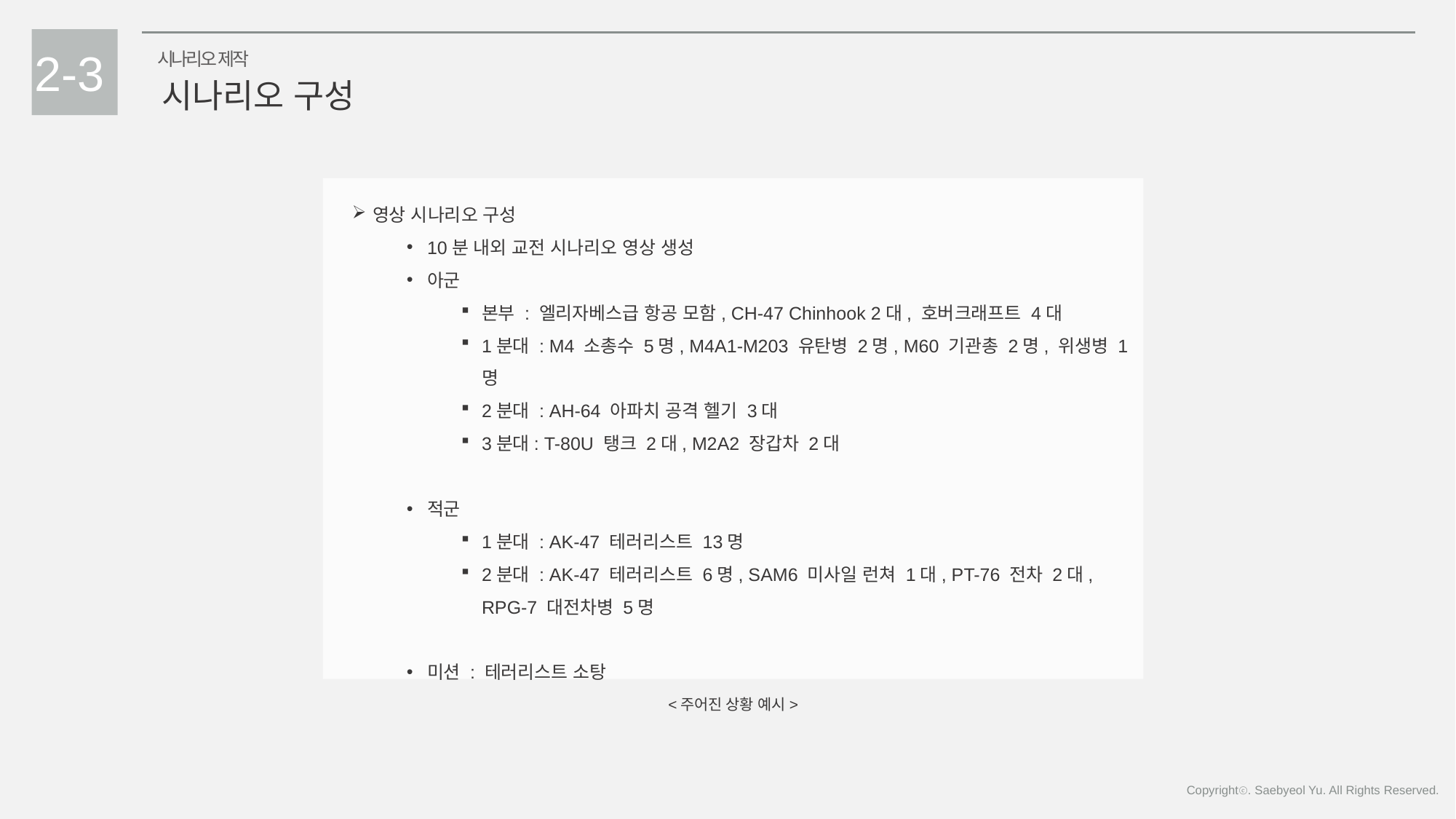

2-3
시나리오 제작
시나리오 구성
영상 시나리오 구성
10분 내외 교전 시나리오 영상 생성
아군
본부 : 엘리자베스급 항공 모함, CH-47 Chinhook 2대, 호버크래프트 4대
1분대 : M4 소총수 5명, M4A1-M203 유탄병 2명, M60 기관총 2명, 위생병 1명
2분대 : AH-64 아파치 공격 헬기 3대
3분대: T-80U 탱크 2대, M2A2 장갑차 2대

적군
1분대 : AK-47 테러리스트 13명
2분대 : AK-47 테러리스트 6명, SAM6 미사일 런쳐 1대, PT-76 전차 2대, RPG-7 대전차병 5명

미션 : 테러리스트 소탕

<주어진 상황 예시>